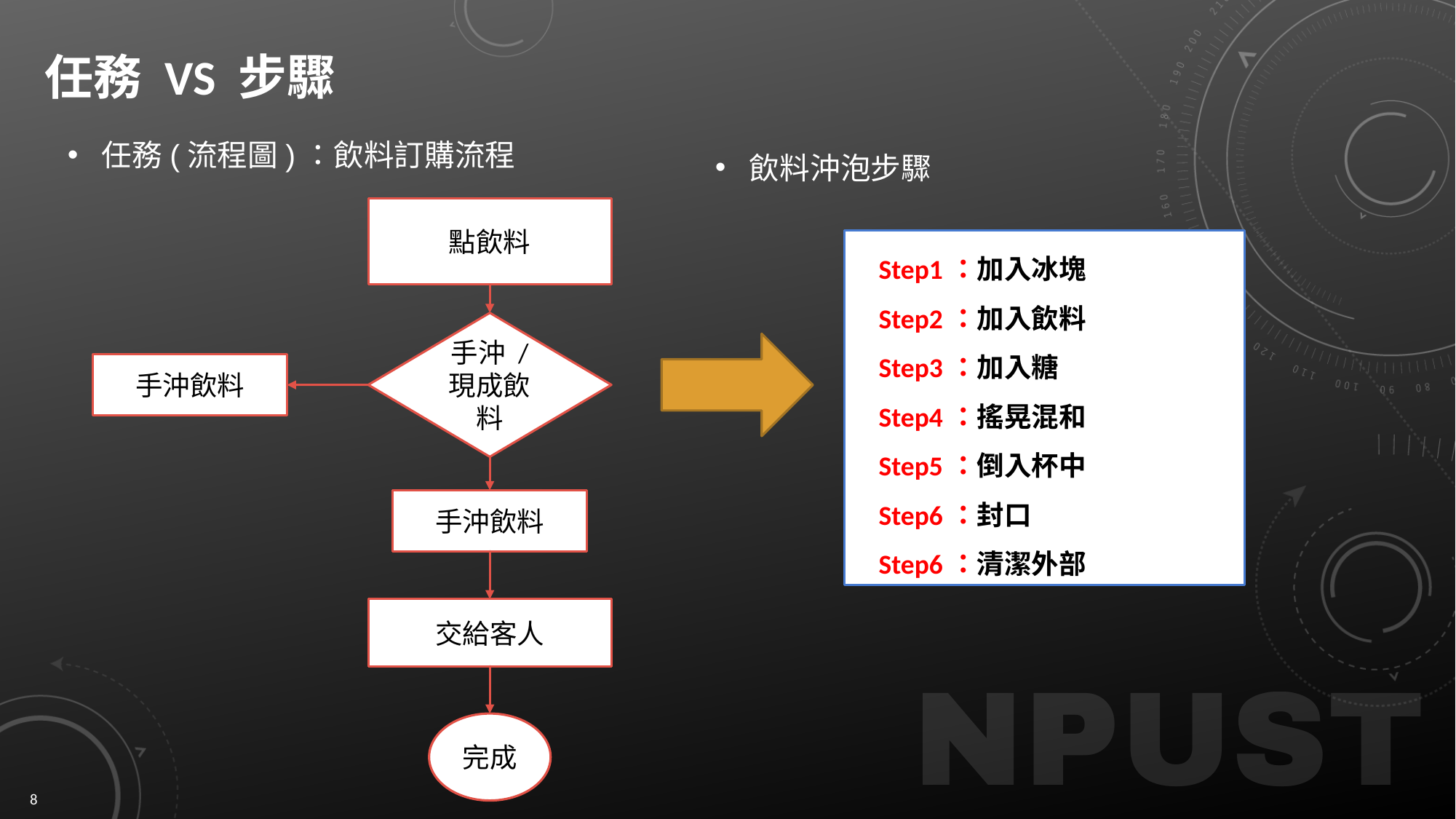

# 任務 VS 步驟
任務(流程圖)：飲料訂購流程
飲料沖泡步驟
點飲料
Step1：加入冰塊
Step2：加入飲料
Step3：加入糖
Step4：搖晃混和
Step5：倒入杯中
Step6：封口
Step6：清潔外部
手沖 / 現成飲料

手沖飲料
手沖飲料
交給客人
完成